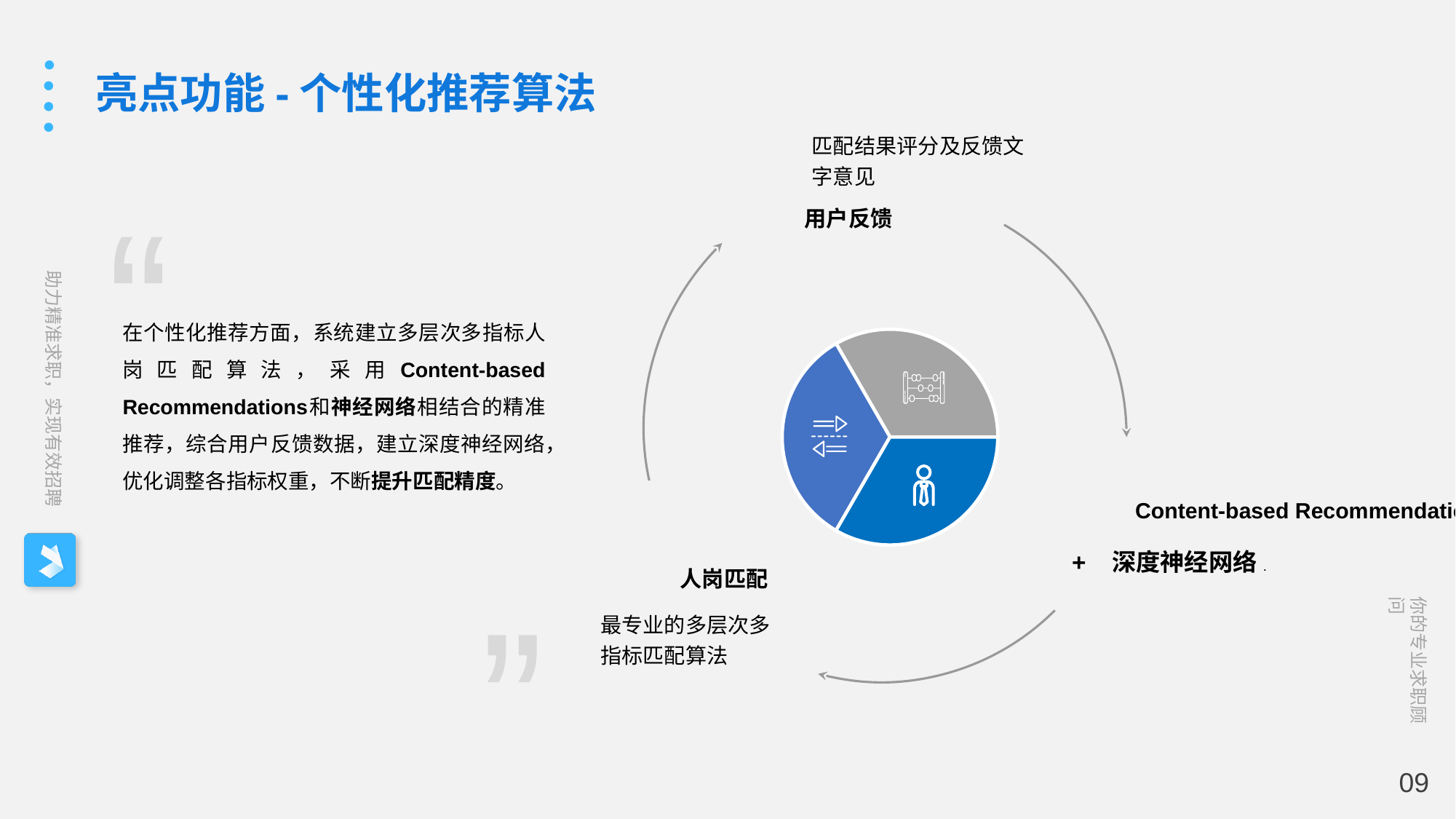

亮点功能-个性化推荐算法
匹配结果评分及反馈文字意见

用户反馈

“
在个性化推荐方面，系统建立多层次多指标人岗匹配算法，采用Content-based Recommendations和神经网络相结合的精准推荐，综合用户反馈数据，建立深度神经网络，优化调整各指标权重，不断提升匹配精度。

Content-based Recommendations
+   深度神经网络.
人岗匹配
最专业的多层次多指标匹配算法
“
09